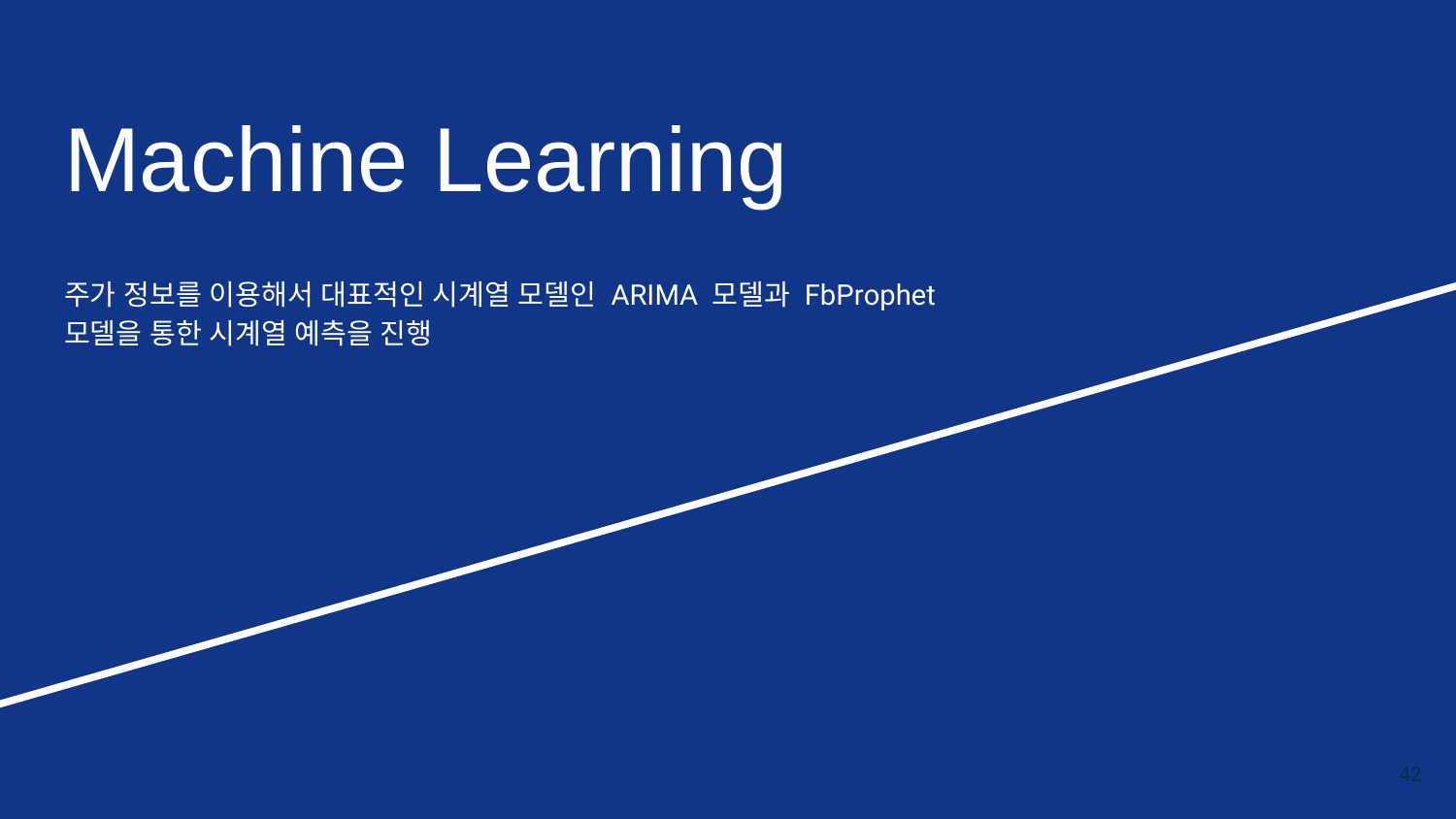

# Machine Learning
주가 정보를 이용해서 대표적인 시계열 모델인 ARIMA 모델과 FbProphet 모델을 통한 시계열 예측을 진행
42